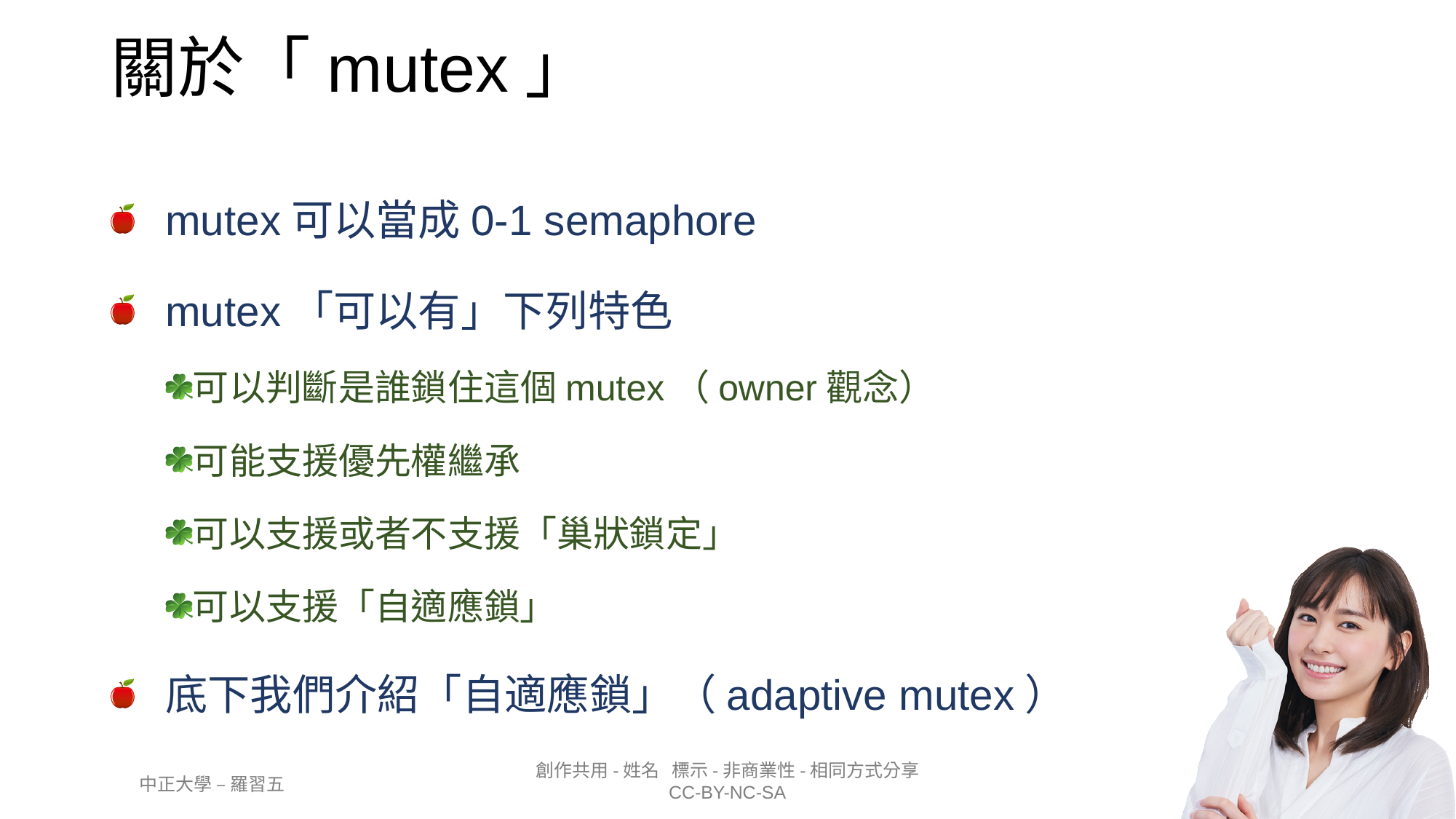

# 關於「mutex」
mutex可以當成0-1 semaphore
mutex「可以有」下列特色
可以判斷是誰鎖住這個mutex（owner觀念）
可能支援優先權繼承
可以支援或者不支援「巢狀鎖定」
可以支援「自適應鎖」
底下我們介紹「自適應鎖」（adaptive mutex）